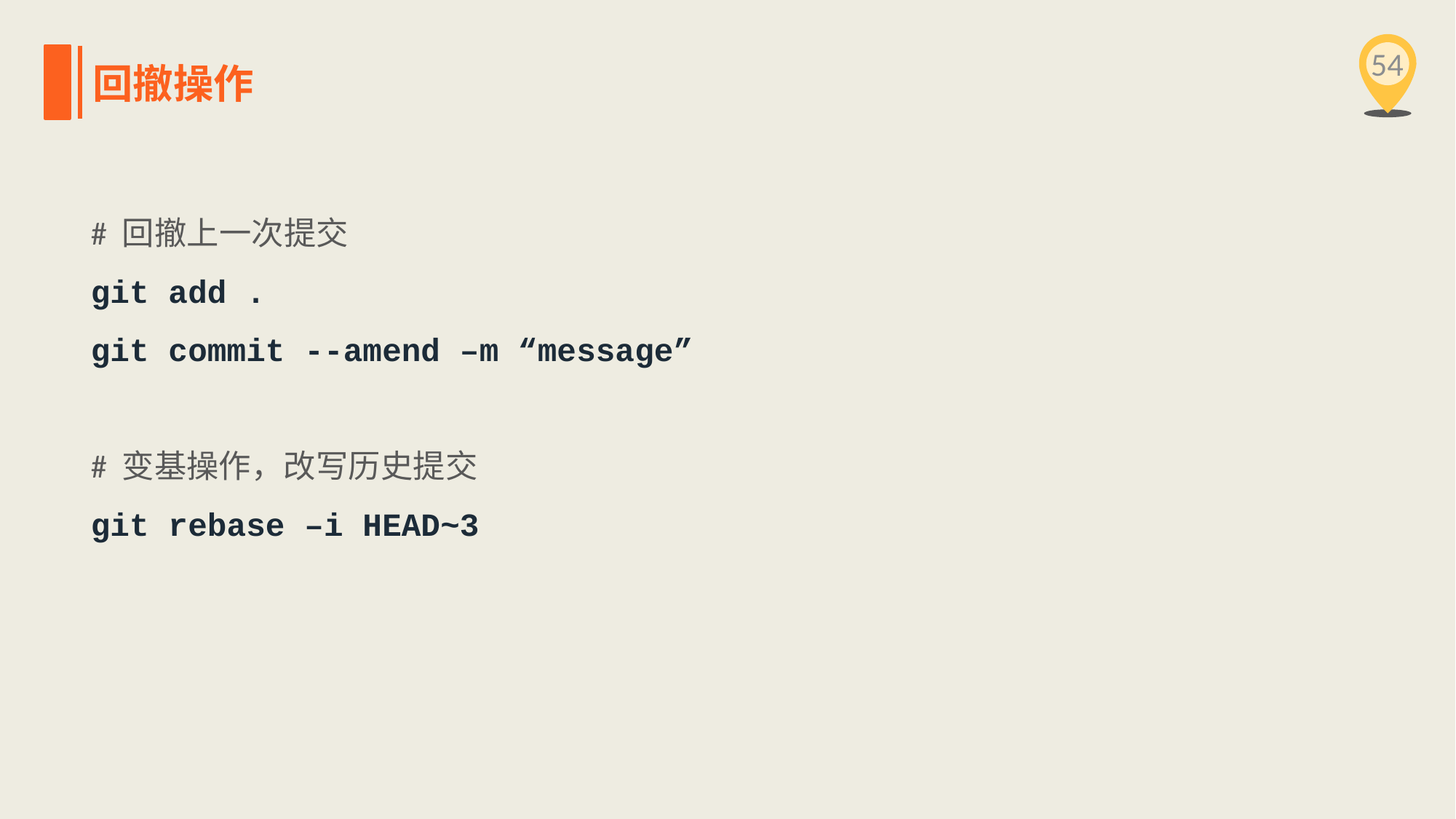

54

回撤操作
# 回撤上一次提交
git add .
git commit --amend –m “message”

# 变基操作，改写历史提交
git rebase –i HEAD~3